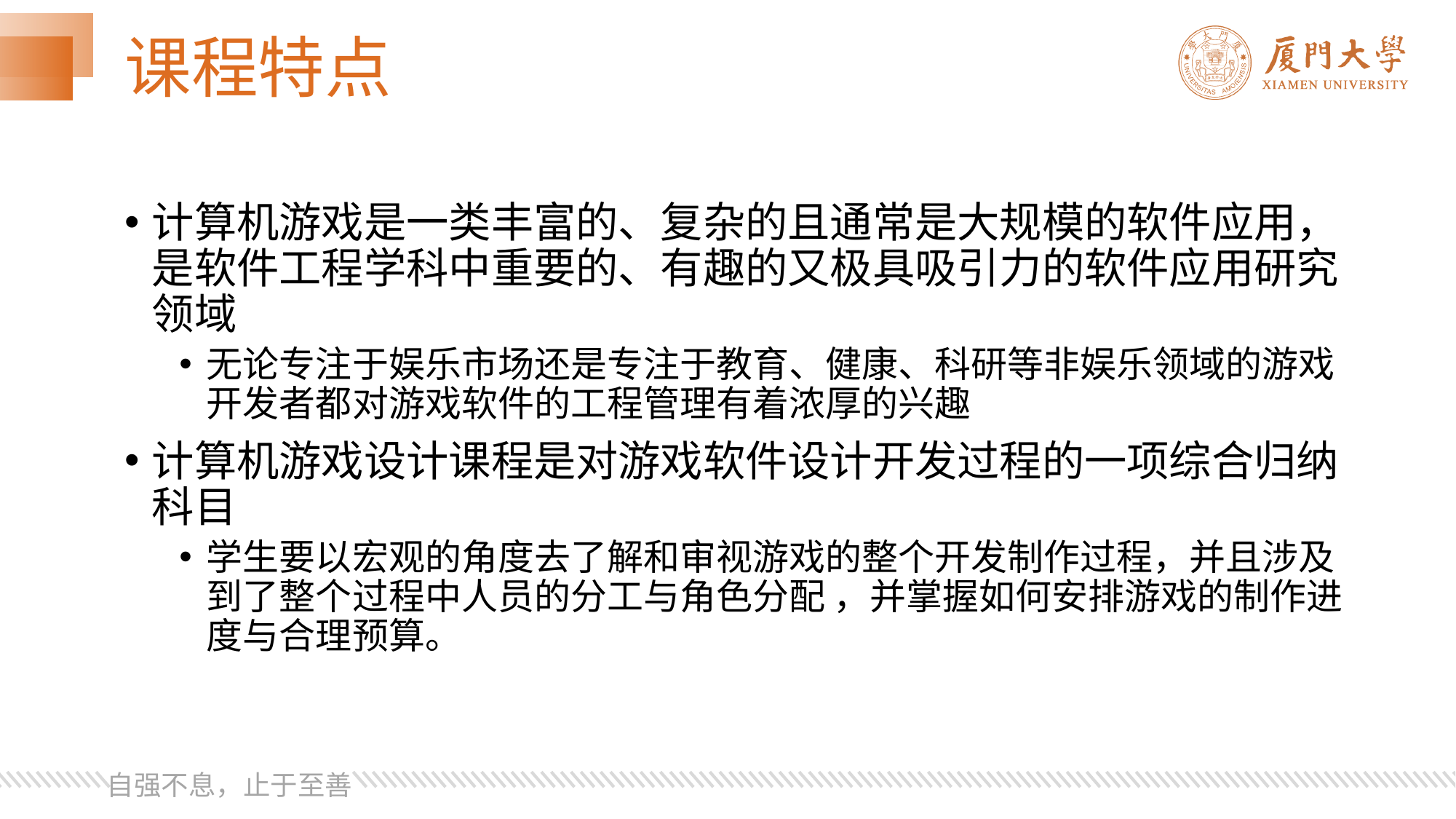

# 课程特点
计算机游戏是一类丰富的、复杂的且通常是大规模的软件应用，是软件工程学科中重要的、有趣的又极具吸引力的软件应用研究领域
无论专注于娱乐市场还是专注于教育、健康、科研等非娱乐领域的游戏开发者都对游戏软件的工程管理有着浓厚的兴趣
计算机游戏设计课程是对游戏软件设计开发过程的一项综合归纳科目
学生要以宏观的角度去了解和审视游戏的整个开发制作过程，并且涉及到了整个过程中人员的分工与角色分配 ，并掌握如何安排游戏的制作进度与合理预算。